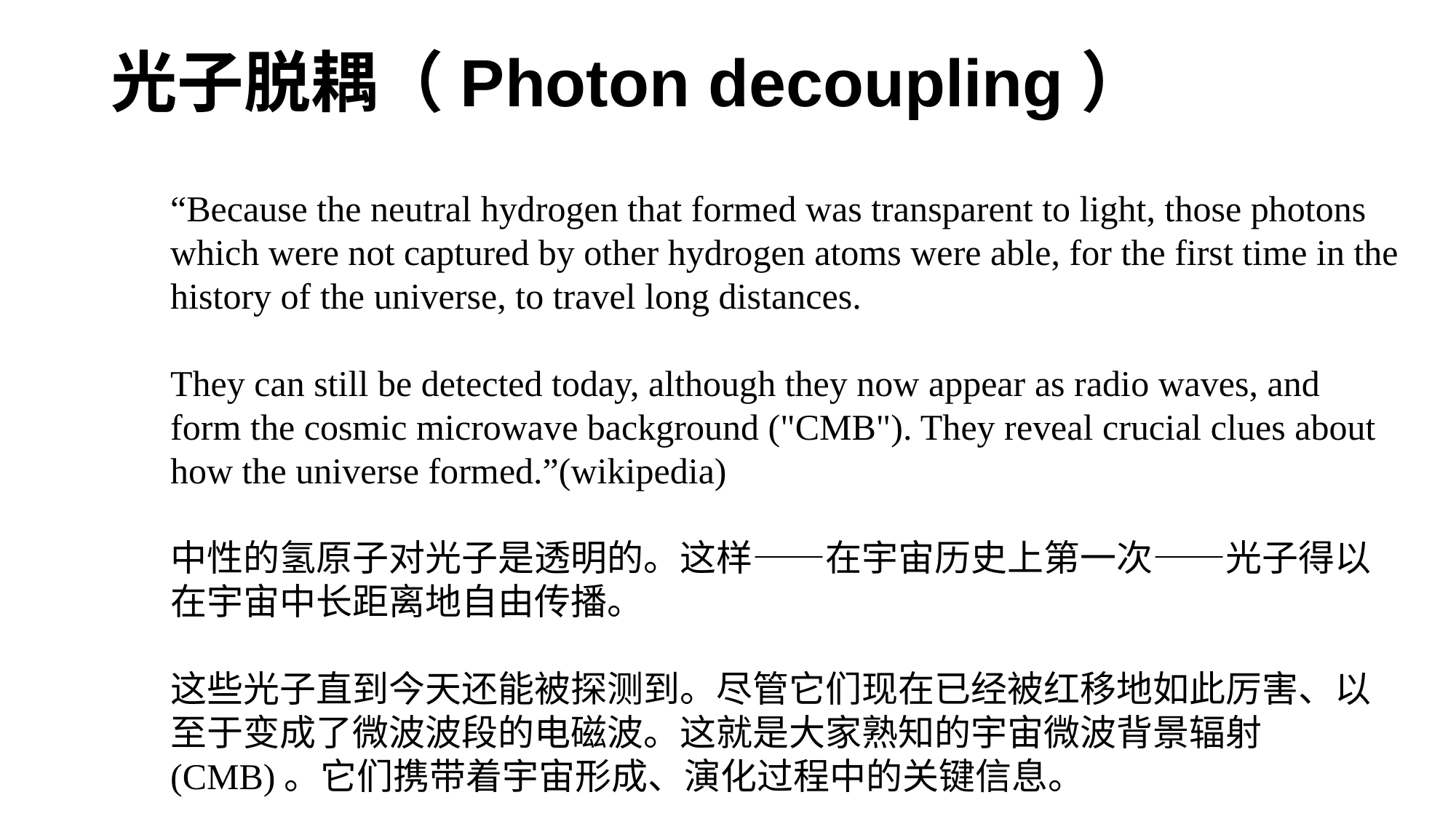

光子脱耦（Photon decoupling）
“Because the neutral hydrogen that formed was transparent to light, those photons which were not captured by other hydrogen atoms were able, for the first time in the history of the universe, to travel long distances.

They can still be detected today, although they now appear as radio waves, and form the cosmic microwave background ("CMB"). They reveal crucial clues about how the universe formed.”(wikipedia)

中性的氢原子对光子是透明的。这样——在宇宙历史上第一次——光子得以在宇宙中长距离地自由传播。

这些光子直到今天还能被探测到。尽管它们现在已经被红移地如此厉害、以至于变成了微波波段的电磁波。这就是大家熟知的宇宙微波背景辐射(CMB)。它们携带着宇宙形成、演化过程中的关键信息。